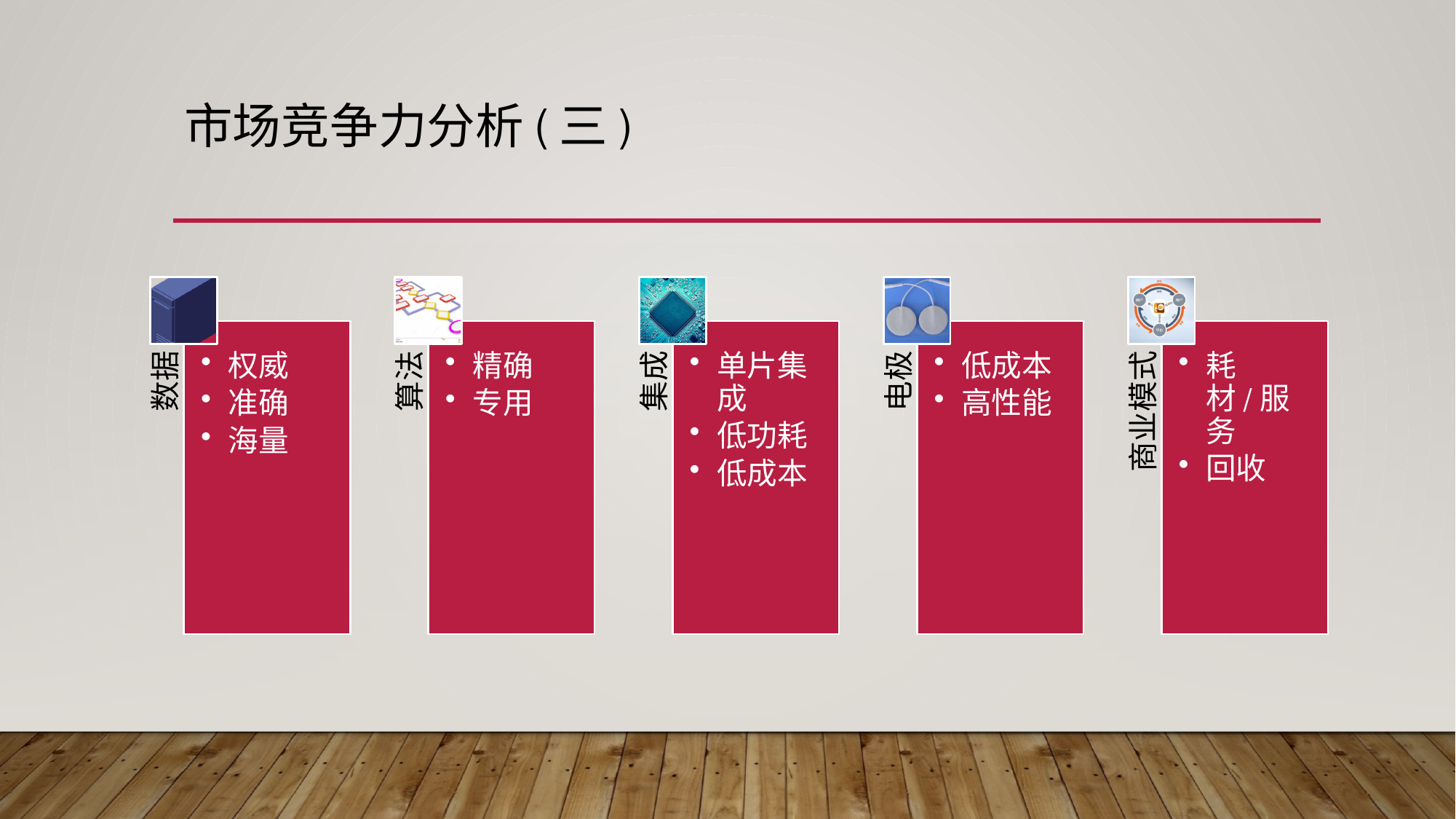

# 市场竞争力分析(三)
数据
权威
准确
海量
算法
精确
专用
集成
单片集成
低功耗
低成本
电极
低成本
高性能
商业模式
耗材/服务
回收